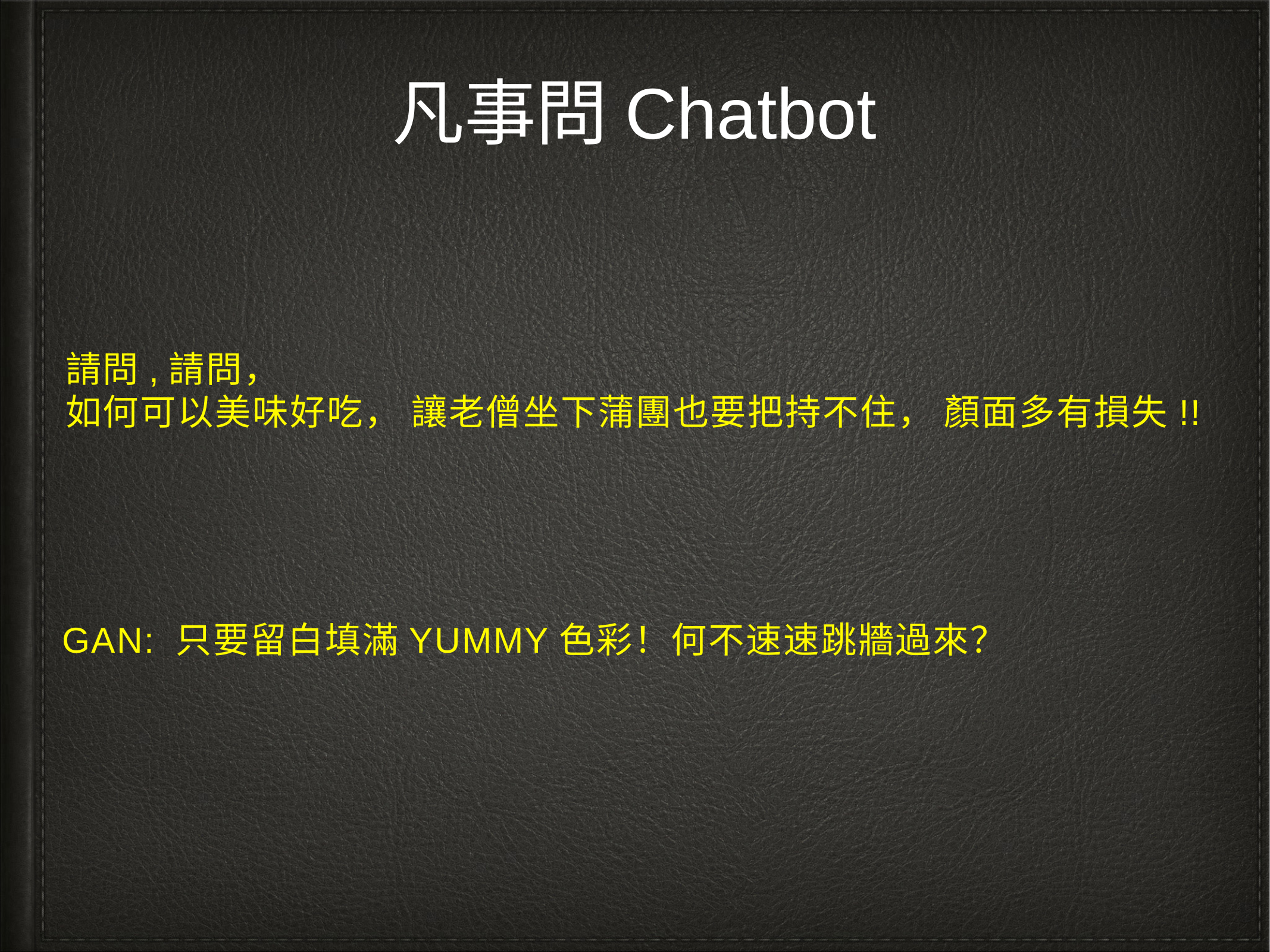

凡事問Chatbot
請問,請問，
如何可以美味好吃， 讓老僧坐下蒲團也要把持不住， 顏面多有損失!!
GAN: 只要留白填滿YUMMY色彩！何不速速跳牆過來？